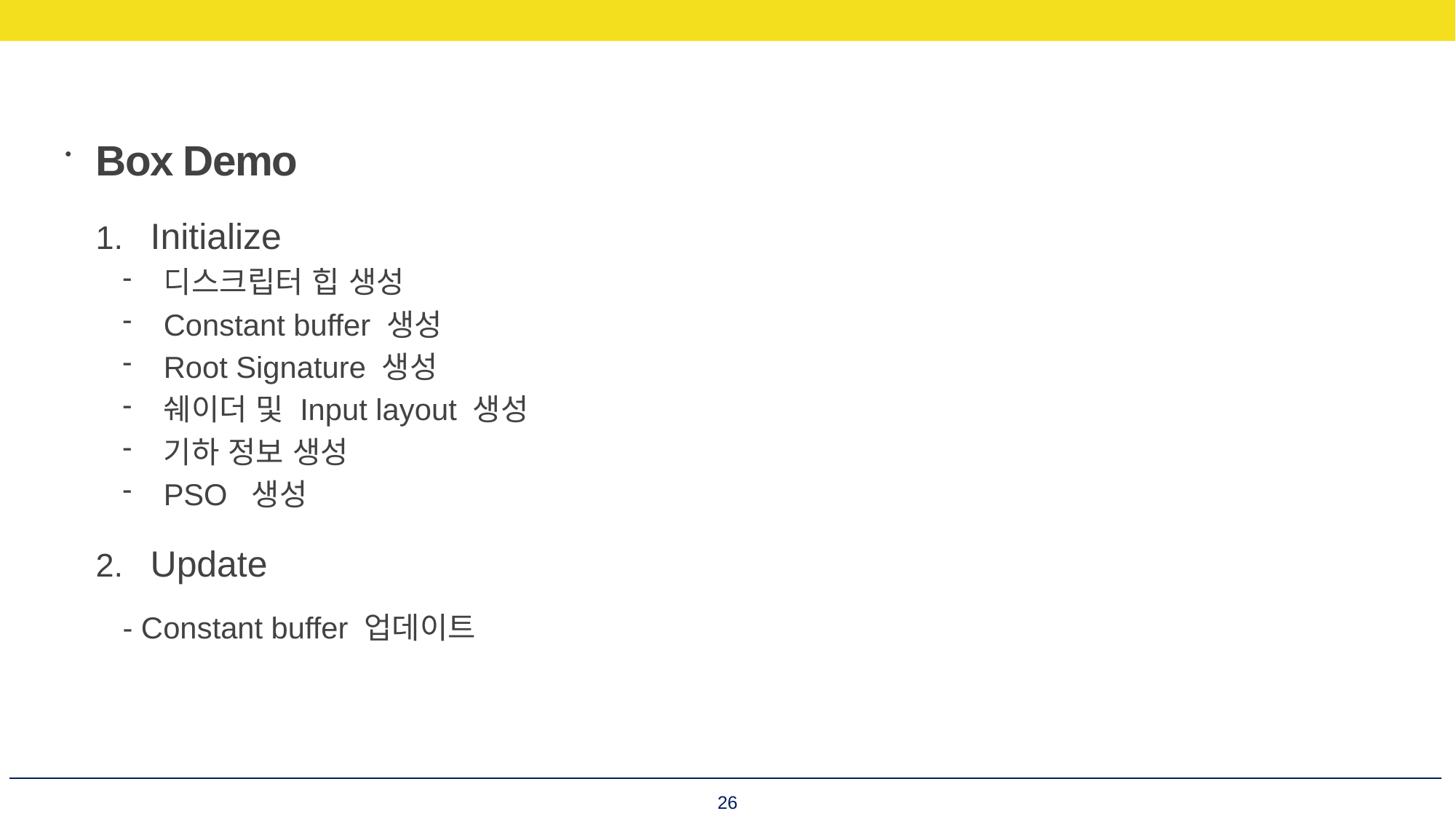

Box Demo
Initialize
디스크립터 힙 생성
Constant buffer 생성
Root Signature 생성
쉐이더 및 Input layout 생성
기하 정보 생성
PSO  생성
Update
- Constant buffer 업데이트
26